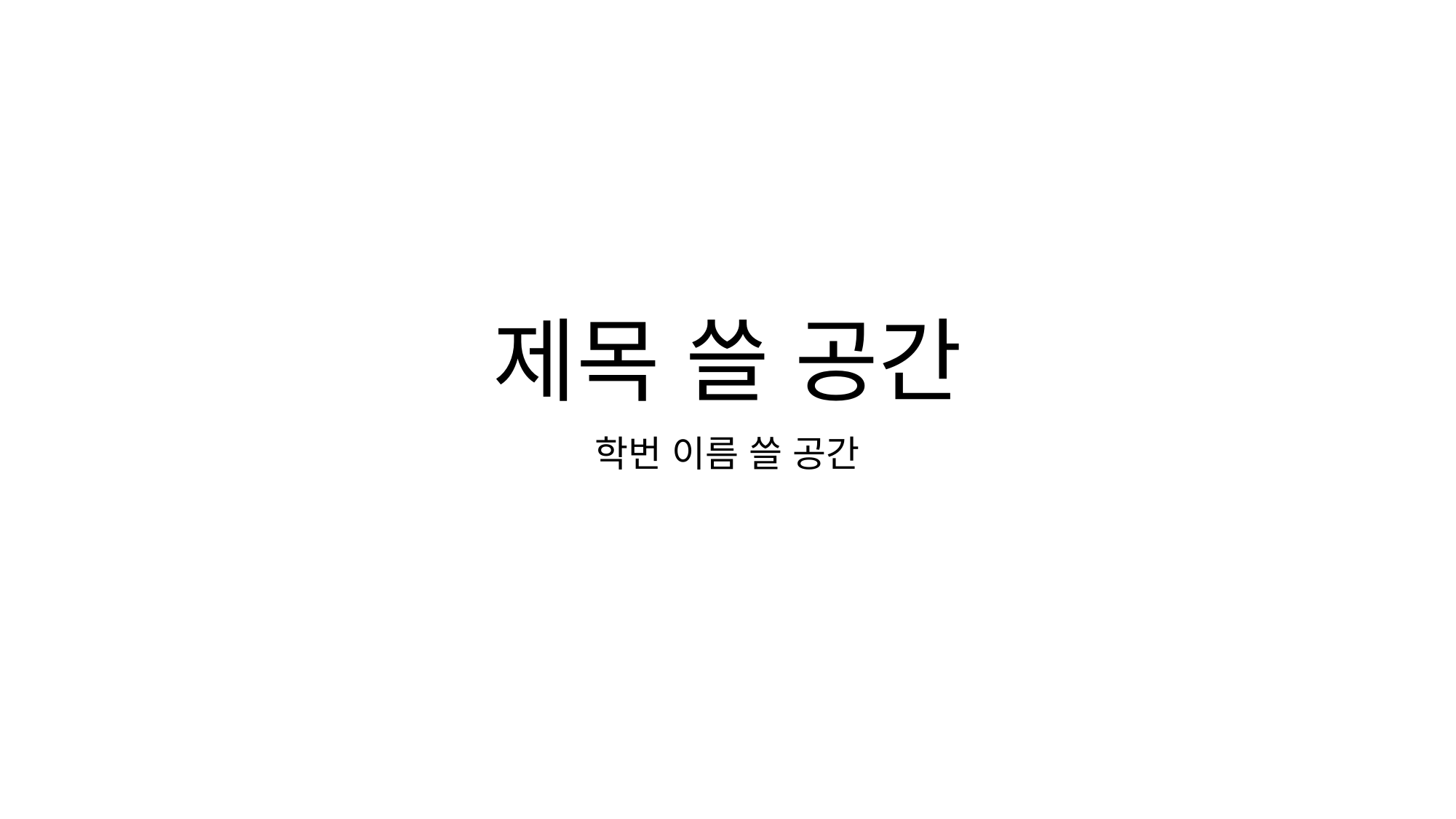

# 제목 쓸 공간
학번 이름 쓸 공간